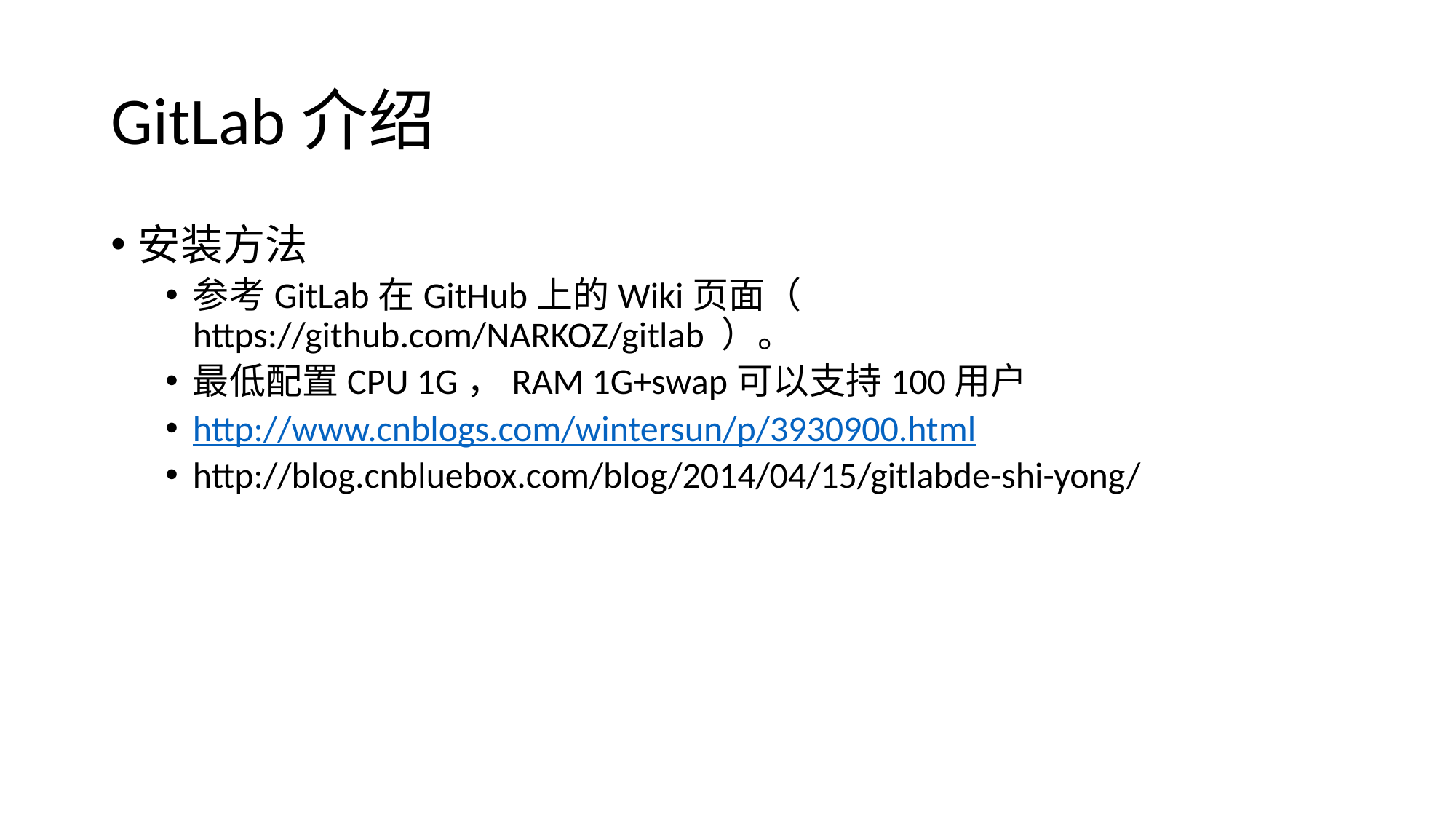

# GitLab介绍
安装方法
参考GitLab在GitHub上的Wiki页面（ https://github.com/NARKOZ/gitlab ）。
最低配置CPU 1G，RAM 1G+swap可以支持100用户
http://www.cnblogs.com/wintersun/p/3930900.html
http://blog.cnbluebox.com/blog/2014/04/15/gitlabde-shi-yong/